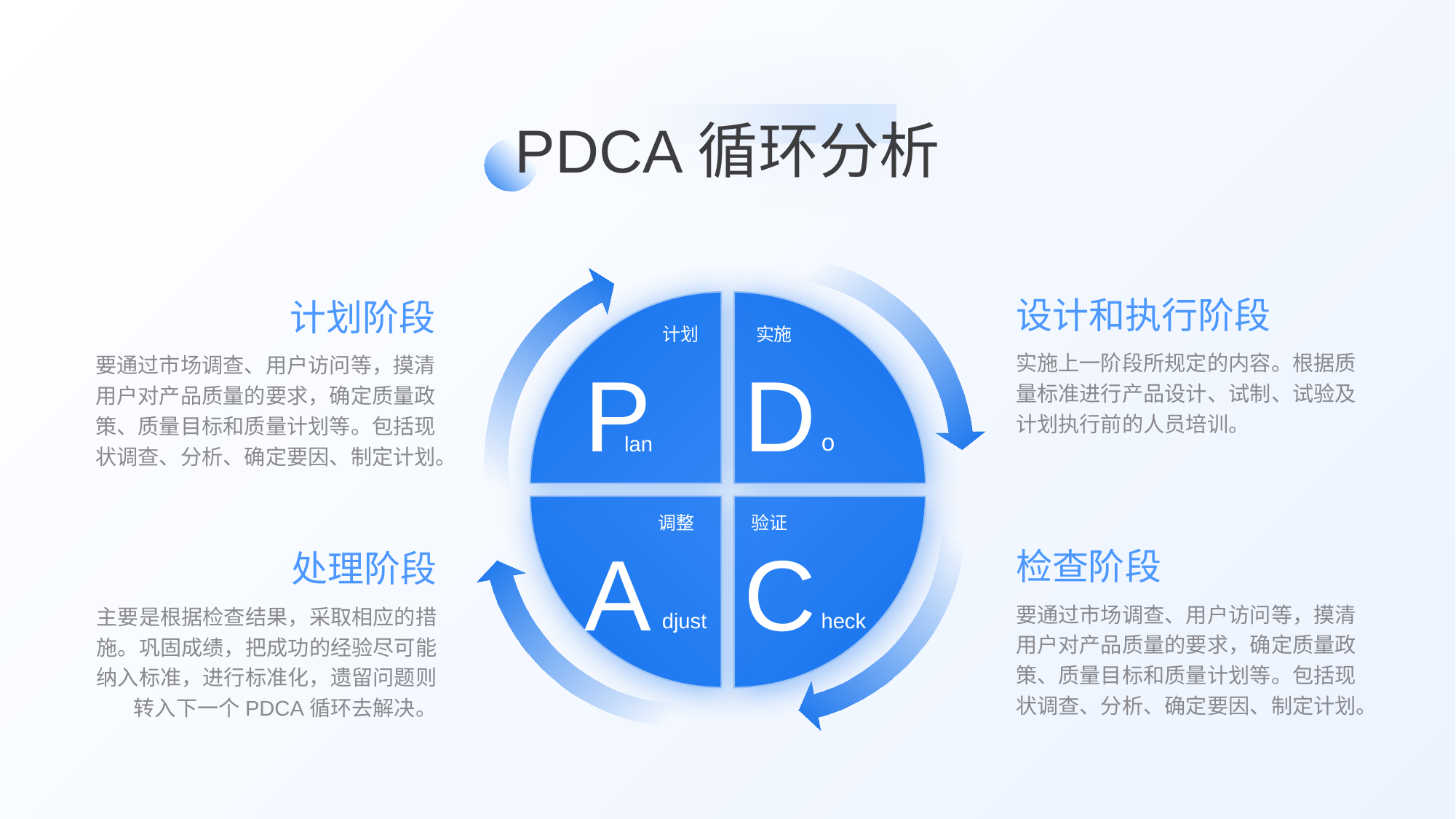

PDCA循环分析

设计和执行阶段
计划阶段

计划
实施
实施上一阶段所规定的内容。根据质量标准进行产品设计、试制、试验及计划执行前的人员培训。
要通过市场调查、用户访问等，摸清用户对产品质量的要求，确定质量政策、质量目标和质量计划等。包括现状调查、分析、确定要因、制定计划。
P
lan
D
o
调整
验证
A
djust
C
heck
检查阶段
处理阶段
要通过市场调查、用户访问等，摸清用户对产品质量的要求，确定质量政策、质量目标和质量计划等。包括现状调查、分析、确定要因、制定计划。
主要是根据检查结果，采取相应的措施。巩固成绩，把成功的经验尽可能纳入标准，进行标准化，遗留问题则转入下一个PDCA循环去解决。